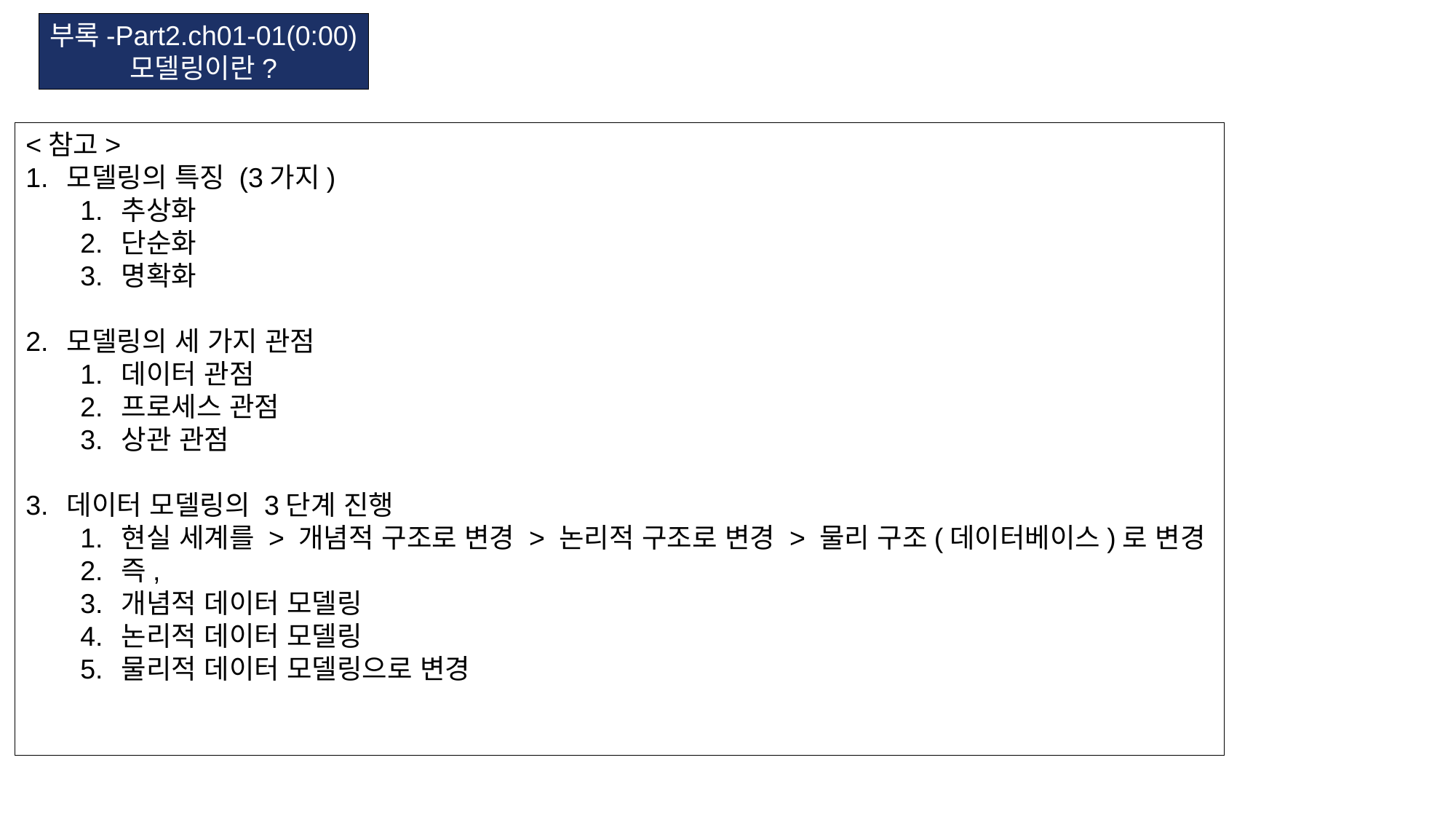

부록-Part2.ch01-01(0:00)
모델링이란?
<참고>
모델링의 특징 (3가지)
추상화
단순화
명확화

모델링의 세 가지 관점
데이터 관점
프로세스 관점
상관 관점

데이터 모델링의 3단계 진행
현실 세계를 > 개념적 구조로 변경 > 논리적 구조로 변경 > 물리 구조(데이터베이스)로 변경
즉,
개념적 데이터 모델링
논리적 데이터 모델링
물리적 데이터 모델링으로 변경